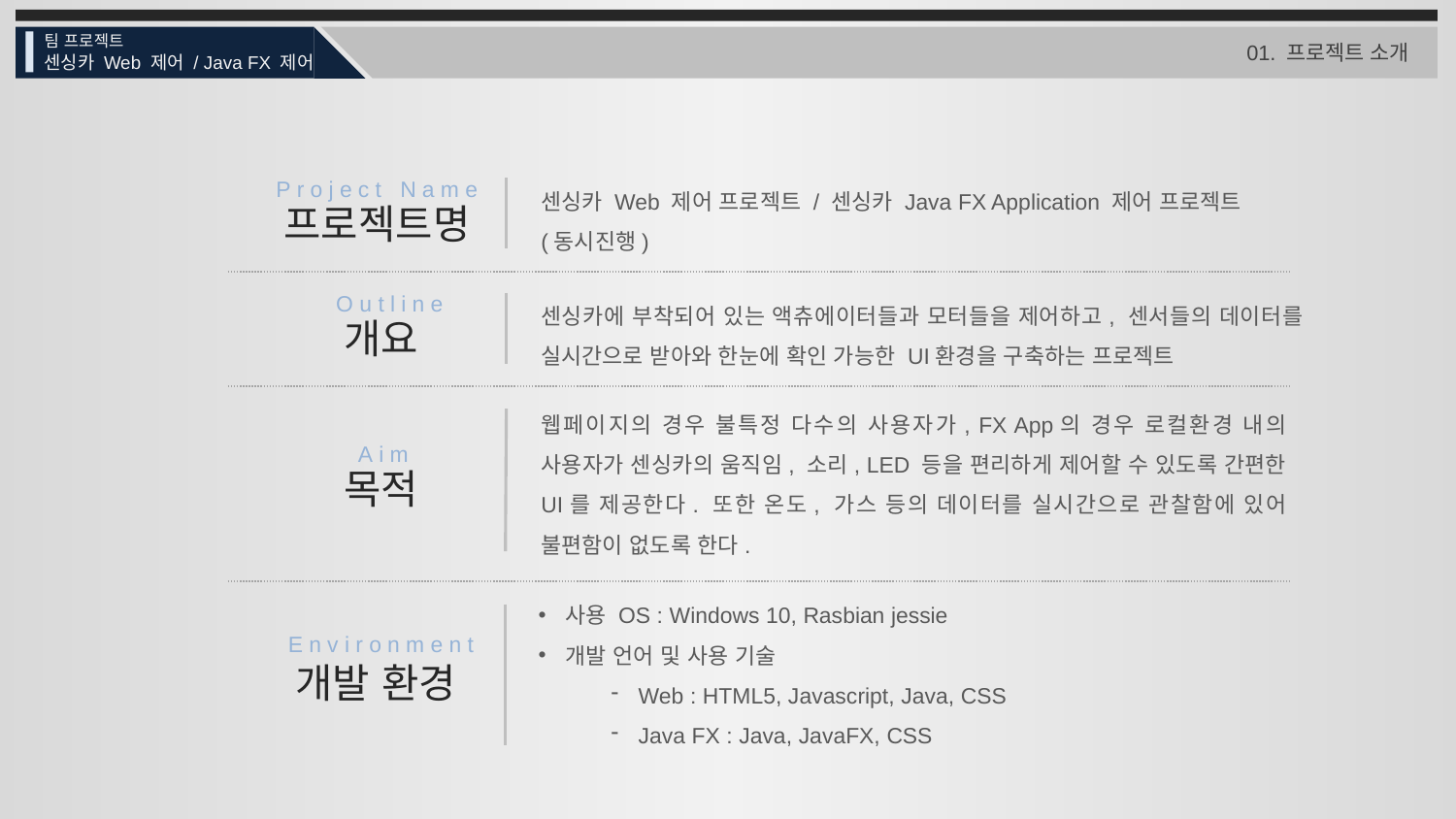

팀 프로젝트

01. 프로젝트 소개
센싱카 Web 제어 / Java FX 제어
센싱카 Web 제어 프로젝트 / 센싱카 Java FX Application 제어 프로젝트
(동시진행)
Project Name
프로젝트명
센싱카에 부착되어 있는 액츄에이터들과 모터들을 제어하고, 센서들의 데이터를 실시간으로 받아와 한눈에 확인 가능한 UI환경을 구축하는 프로젝트
Outline
개요
웹페이지의 경우 불특정 다수의 사용자가, FX App의 경우 로컬환경 내의 사용자가 센싱카의 움직임, 소리, LED 등을 편리하게 제어할 수 있도록 간편한 UI를 제공한다. 또한 온도, 가스 등의 데이터를 실시간으로 관찰함에 있어 불편함이 없도록 한다.
Aim
목적
사용 OS : Windows 10, Rasbian jessie
개발 언어 및 사용 기술
Web : HTML5, Javascript, Java, CSS
Java FX : Java, JavaFX, CSS
Environment
개발 환경